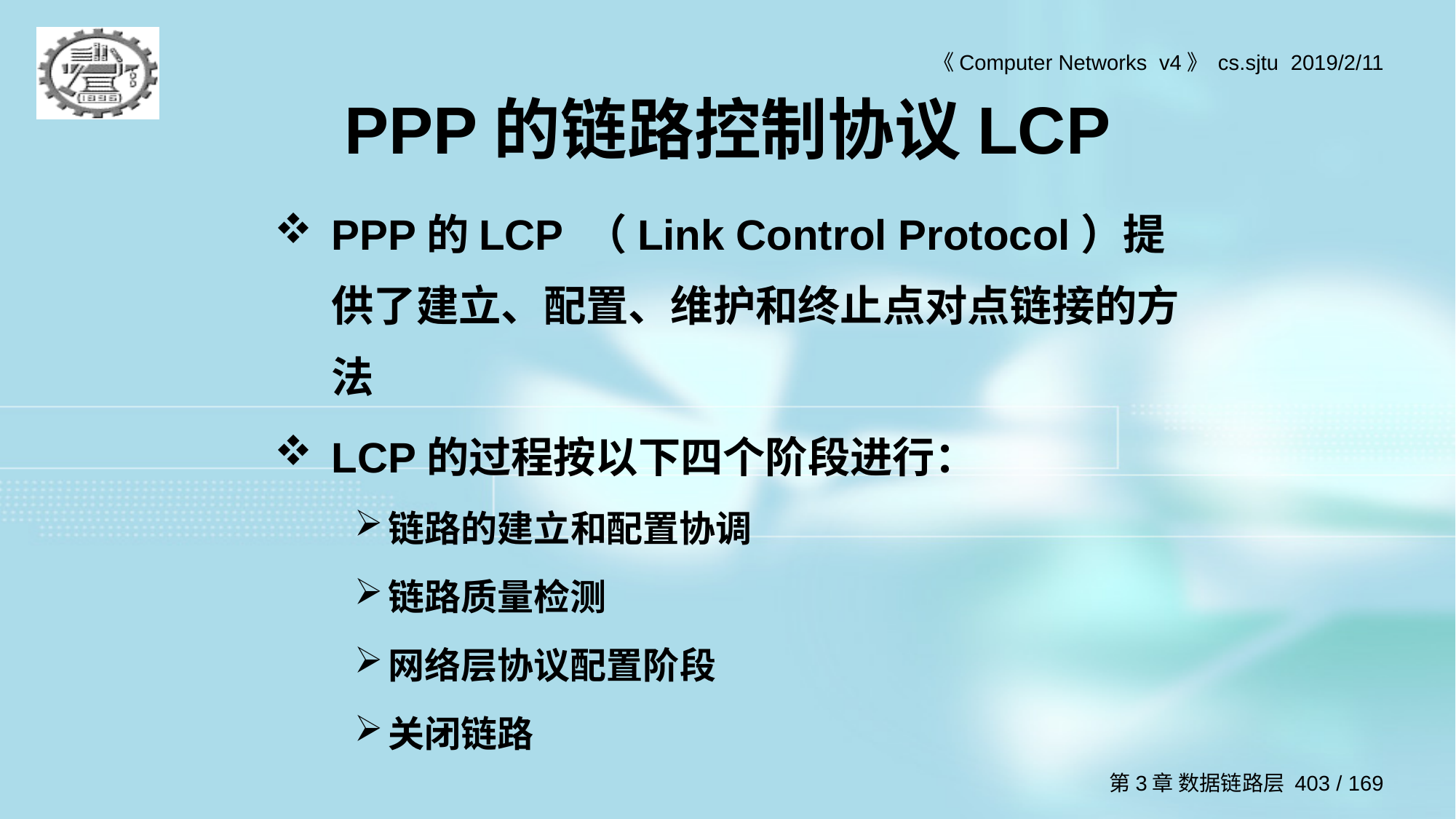

# PPP的链路控制协议LCP
PPP的LCP （Link Control Protocol）提供了建立、配置、维护和终止点对点链接的方法
LCP的过程按以下四个阶段进行：
链路的建立和配置协调
链路质量检测
网络层协议配置阶段
关闭链路